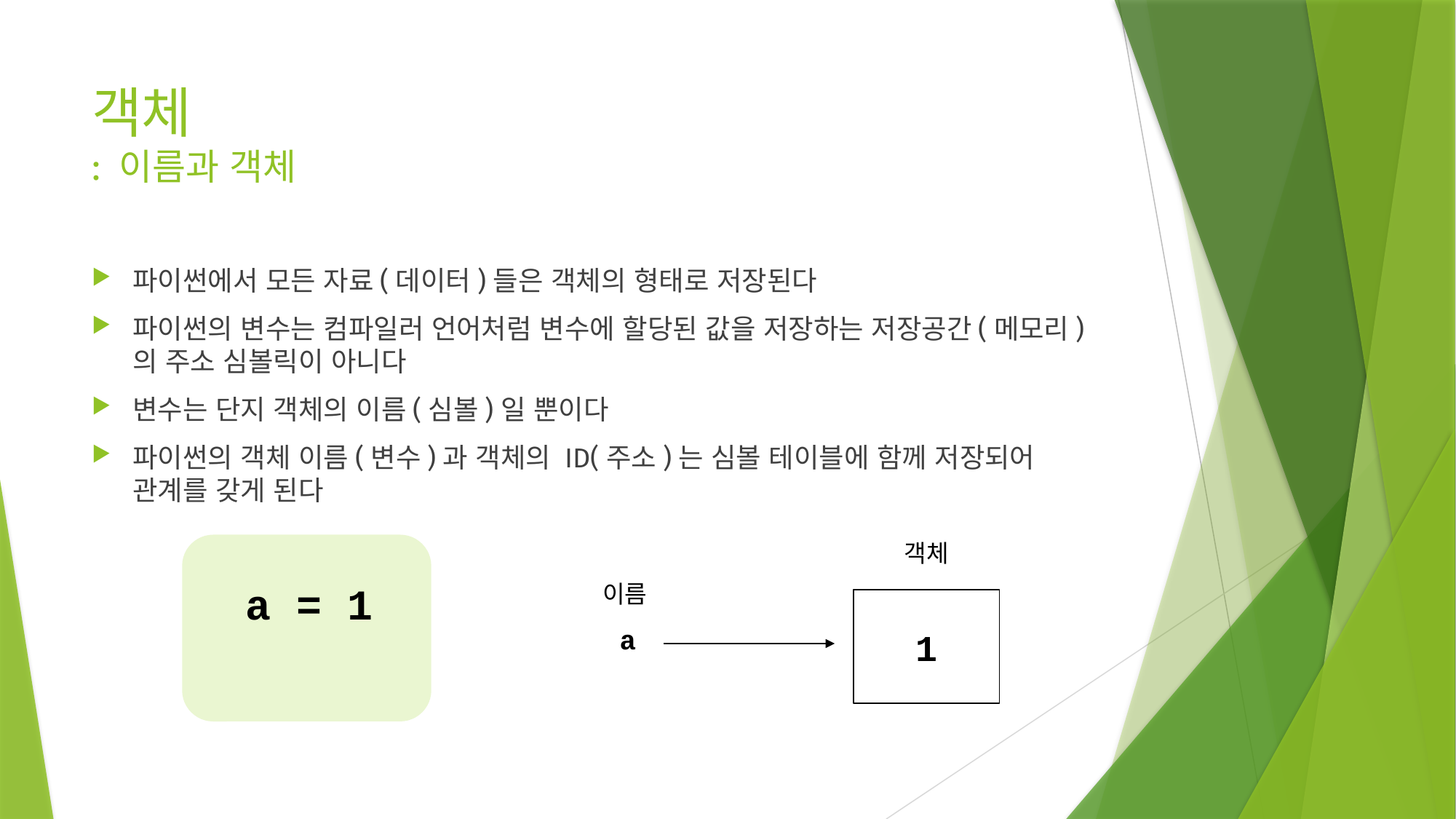

# 객체 : 이름과 객체
파이썬에서 모든 자료(데이터)들은 객체의 형태로 저장된다
파이썬의 변수는 컴파일러 언어처럼 변수에 할당된 값을 저장하는 저장공간(메모리)의 주소 심볼릭이 아니다
변수는 단지 객체의 이름(심볼)일 뿐이다
파이썬의 객체 이름(변수)과 객체의 ID(주소)는 심볼 테이블에 함께 저장되어 관계를 갖게 된다
객체
a = 1
이름
1
a